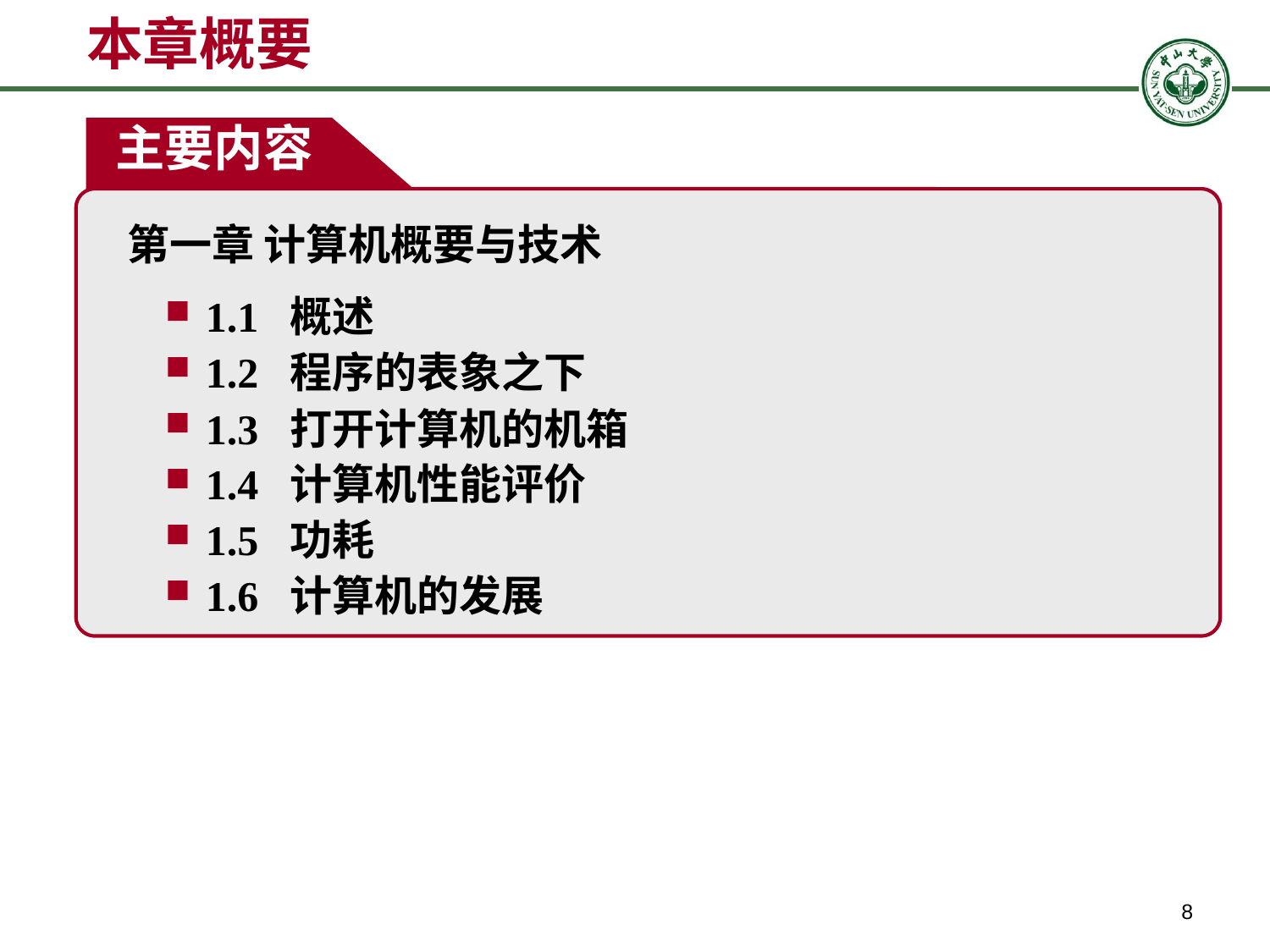

本章概要
主要内容

第一章 计算机概要与技术
第一章 计算机概要与技术
 1.1  概述
 1.2  程序的表象之下
 1.3  打开计算机的机箱
 1.4  计算机性能评价
 1.5  功耗
 1.6  计算机的发展